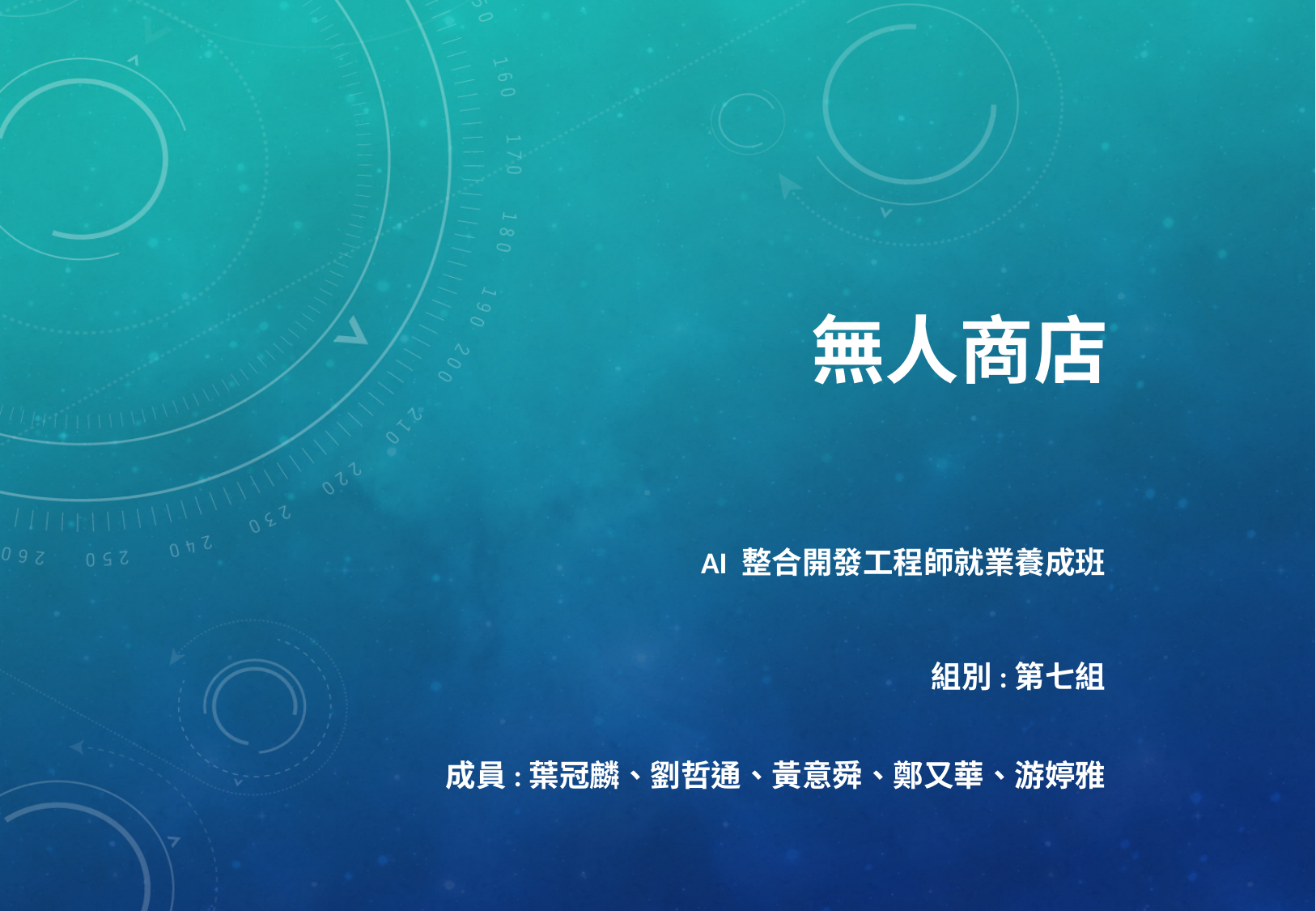

# 無人商店
AI 整合開發工程師就業養成班

組別:第七組

成員:葉冠麟、劉哲通、黃意舜、鄭又華、游婷雅